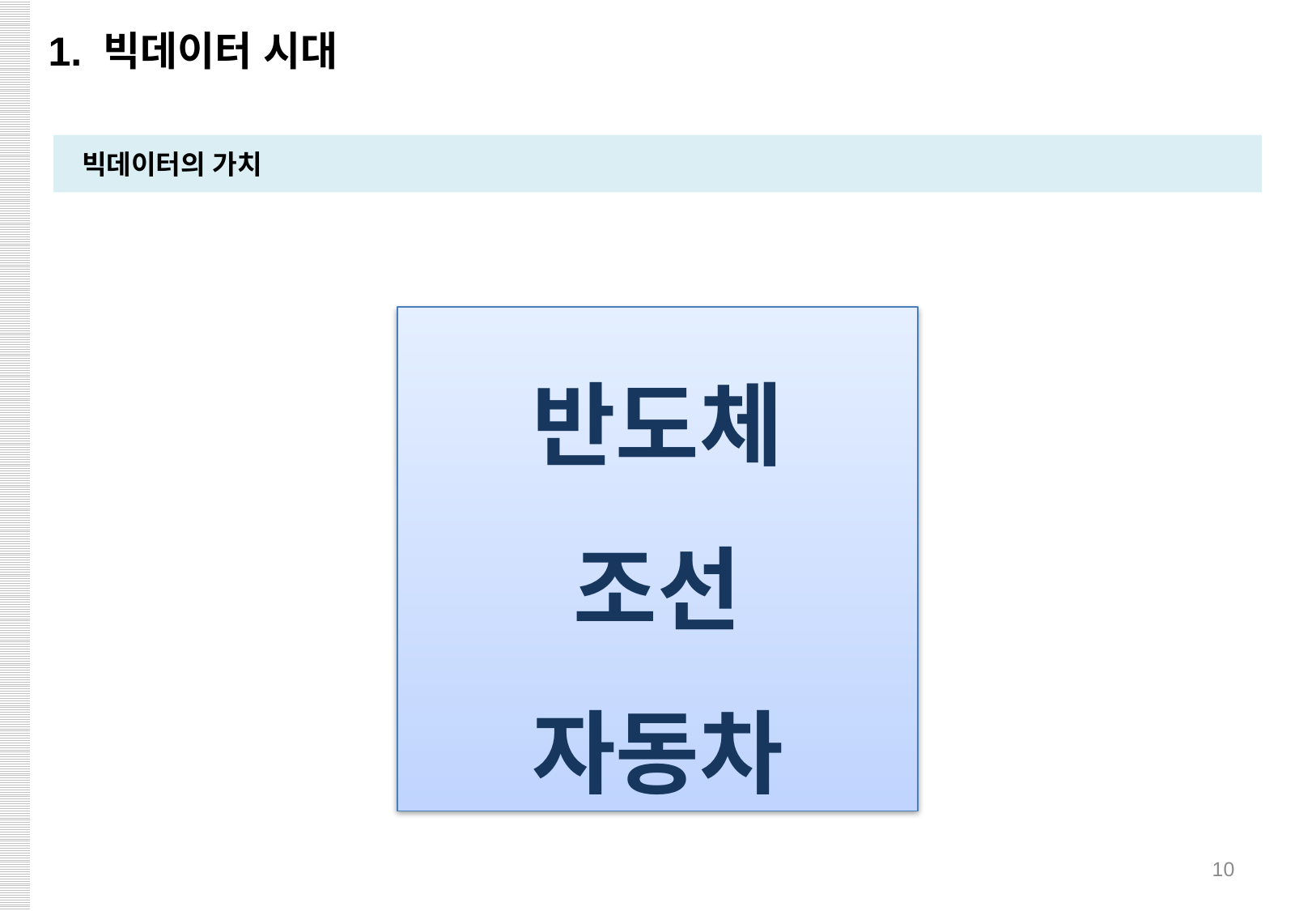

1. 빅데이터 시대
빅데이터의 가치
반도체
조선
자동차